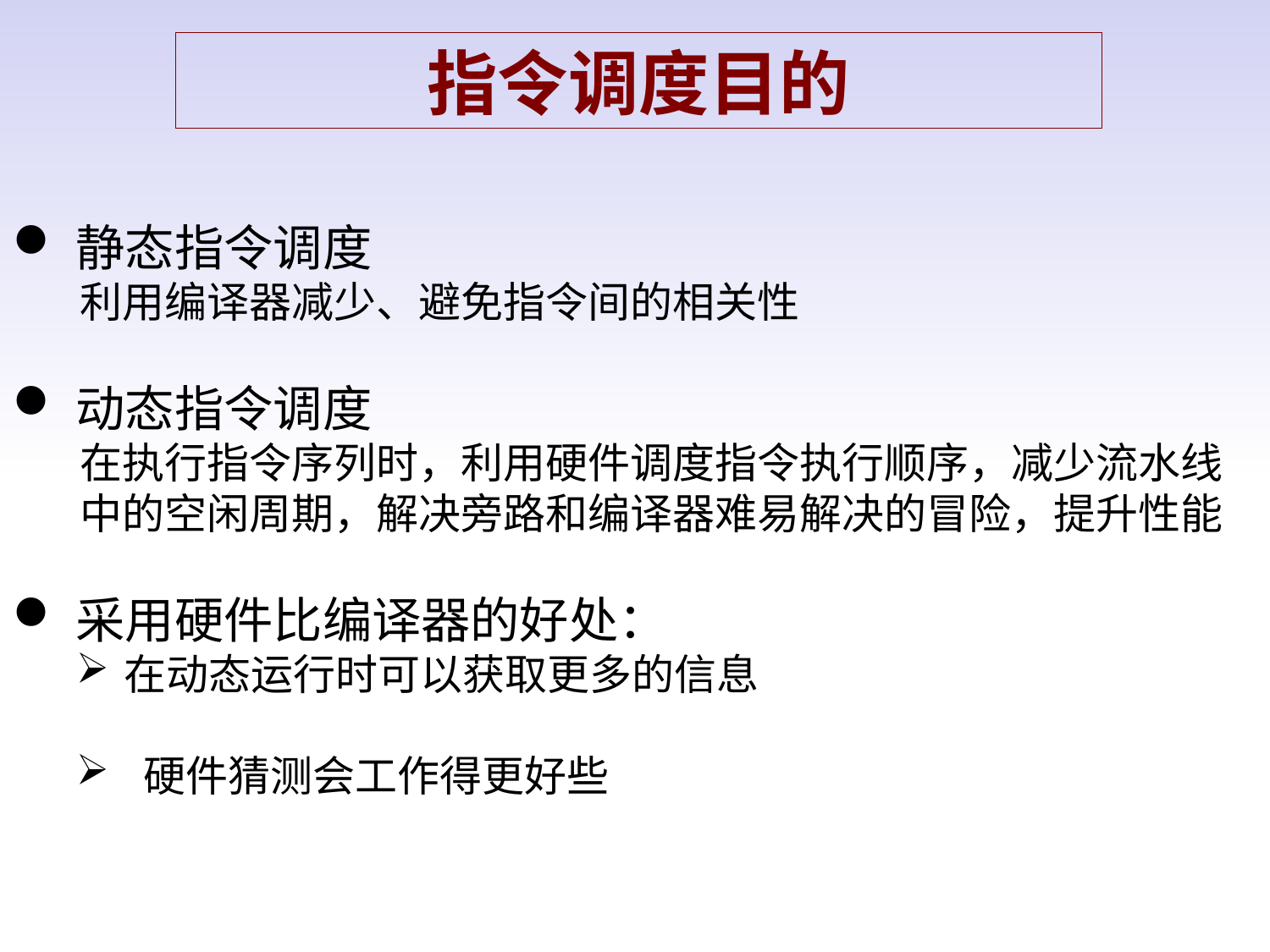

指令调度目的
静态指令调度
      利用编译器减少、避免指令间的相关性

动态指令调度
      在执行指令序列时，利用硬件调度指令执行顺序，减少流水线
      中的空闲周期，解决旁路和编译器难易解决的冒险，提升性能

采用硬件比编译器的好处：
在动态运行时可以获取更多的信息

 硬件猜测会工作得更好些